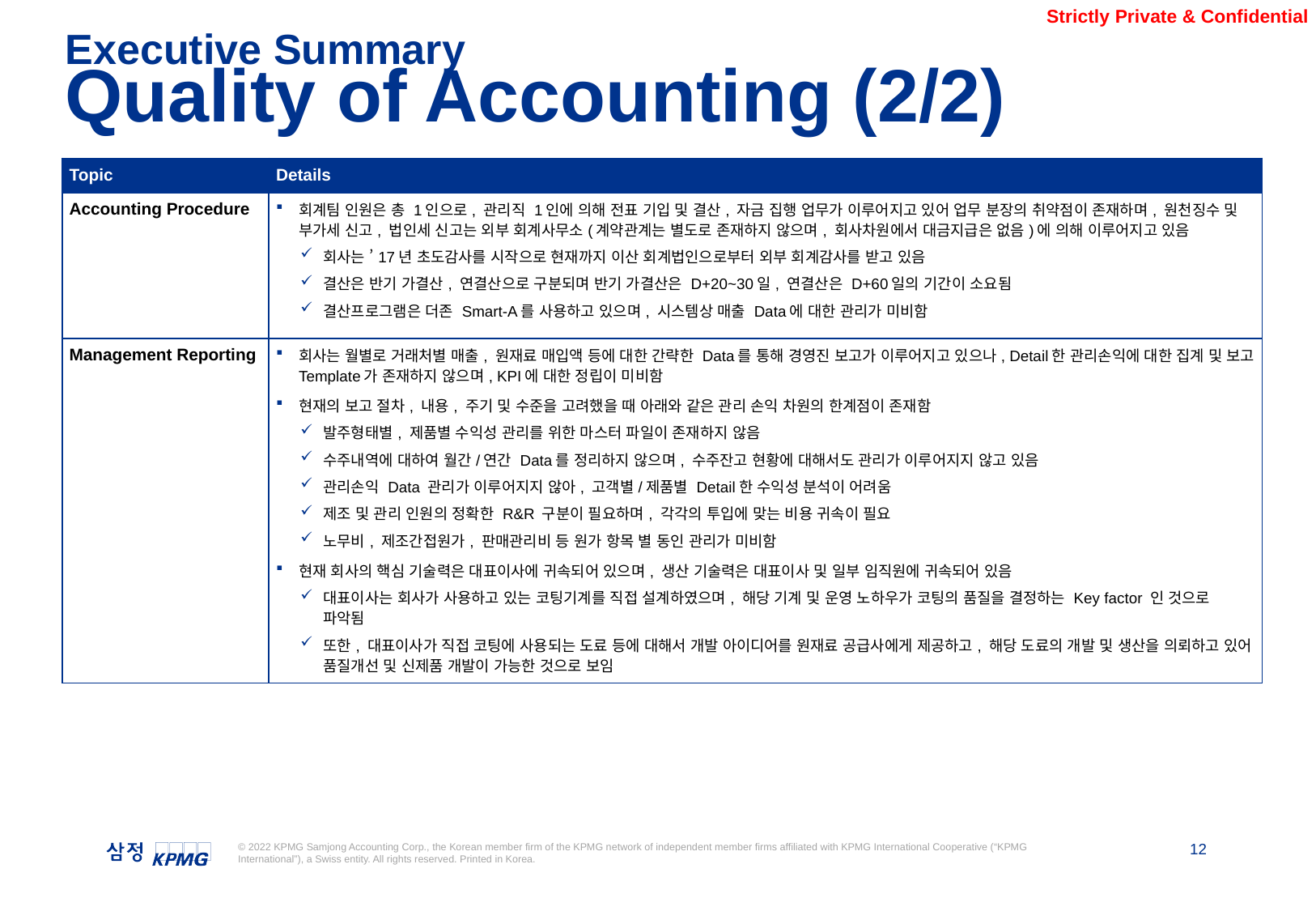

Executive Summary
Quality of Accounting (2/2)
| Topic | Details |
| --- | --- |
| Accounting Procedure | 회계팀 인원은 총 1인으로, 관리직 1인에 의해 전표 기입 및 결산, 자금 집행 업무가 이루어지고 있어 업무 분장의 취약점이 존재하며, 원천징수 및 부가세 신고, 법인세 신고는 외부 회계사무소(계약관계는 별도로 존재하지 않으며, 회사차원에서 대금지급은 없음)에 의해 이루어지고 있음 회사는 ’17년 초도감사를 시작으로 현재까지 이산 회계법인으로부터 외부 회계감사를 받고 있음 결산은 반기 가결산, 연결산으로 구분되며 반기 가결산은 D+20~30일, 연결산은 D+60일의 기간이 소요됨 결산프로그램은 더존 Smart-A를 사용하고 있으며, 시스템상 매출 Data에 대한 관리가 미비함 |
| Management Reporting | 회사는 월별로 거래처별 매출, 원재료 매입액 등에 대한 간략한 Data를 통해 경영진 보고가 이루어지고 있으나, Detail한 관리손익에 대한 집계 및 보고 Template가 존재하지 않으며, KPI에 대한 정립이 미비함 현재의 보고 절차, 내용, 주기 및 수준을 고려했을 때 아래와 같은 관리 손익 차원의 한계점이 존재함 발주형태별, 제품별 수익성 관리를 위한 마스터 파일이 존재하지 않음 수주내역에 대하여 월간/연간 Data를 정리하지 않으며, 수주잔고 현황에 대해서도 관리가 이루어지지 않고 있음 관리손익 Data 관리가 이루어지지 않아, 고객별/제품별 Detail한 수익성 분석이 어려움 제조 및 관리 인원의 정확한 R&R 구분이 필요하며, 각각의 투입에 맞는 비용 귀속이 필요 노무비, 제조간접원가, 판매관리비 등 원가 항목 별 동인 관리가 미비함 현재 회사의 핵심 기술력은 대표이사에 귀속되어 있으며, 생산 기술력은 대표이사 및 일부 임직원에 귀속되어 있음 대표이사는 회사가 사용하고 있는 코팅기계를 직접 설계하였으며, 해당 기계 및 운영 노하우가 코팅의 품질을 결정하는 Key factor 인 것으로 파악됨 또한, 대표이사가 직접 코팅에 사용되는 도료 등에 대해서 개발 아이디어를 원재료 공급사에게 제공하고, 해당 도료의 개발 및 생산을 의뢰하고 있어 품질개선 및 신제품 개발이 가능한 것으로 보임 |